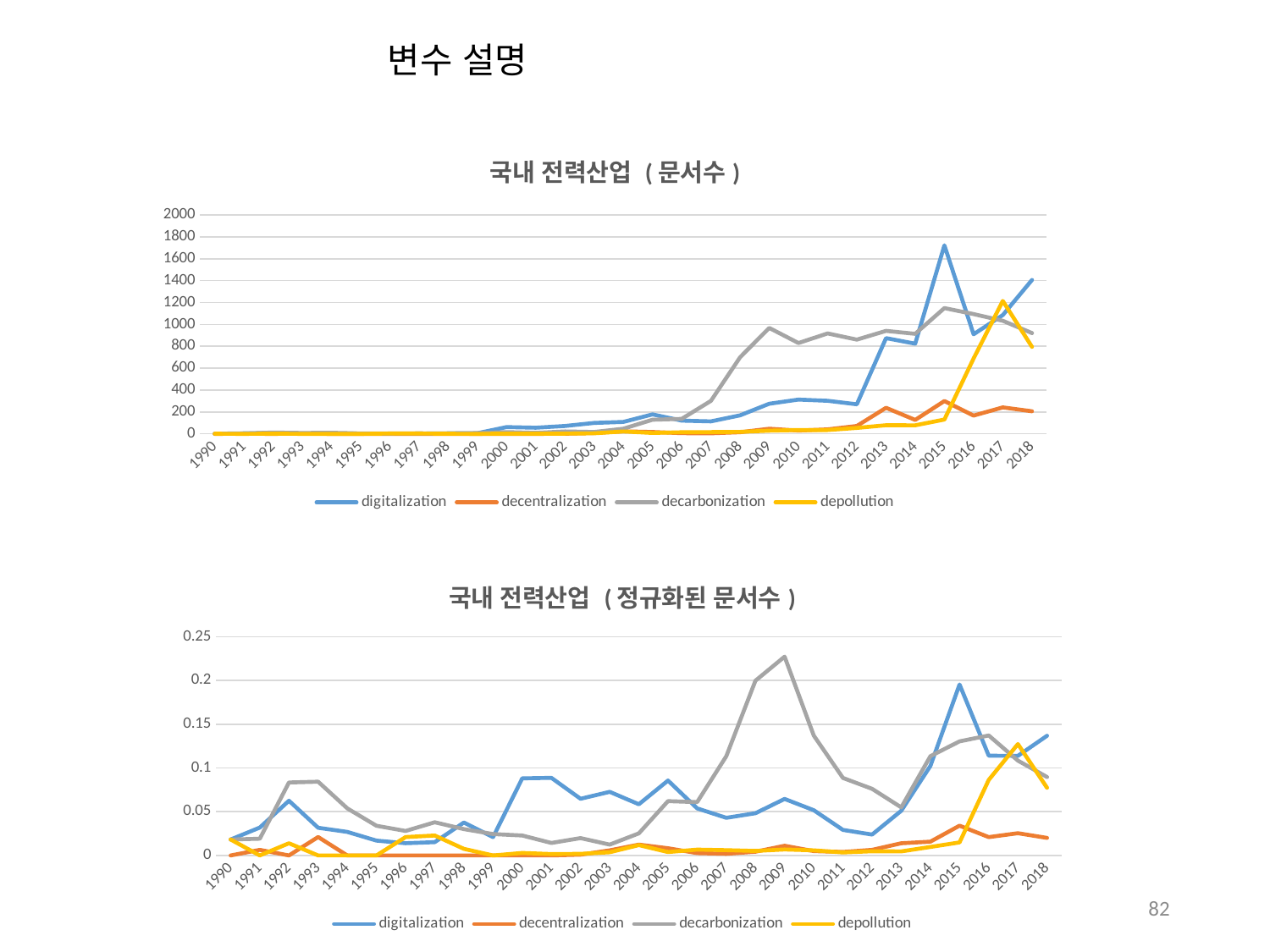

변수 설명

### Chart: 국내 전력산업 (문서수)

| Category | digitalization | decentralization | decarbonization | depollution |
|---|---|---|---|---|
| 1990 | 1.0 | 0.0 | 1.0 | 1.0 |
| 1991 | 5.0 | 1.0 | 3.0 | 0.0 |
| 1992 | 9.0 | 0.0 | 12.0 | 2.0 |
| 1993 | 3.0 | 2.0 | 8.0 | 0.0 |
| 1994 | 5.0 | 0.0 | 10.0 | 0.0 |
| 1995 | 2.0 | 0.0 | 4.0 | 0.0 |
| 1996 | 2.0 | 0.0 | 4.0 | 3.0 |
| 1997 | 2.0 | 0.0 | 5.0 | 3.0 |
| 1998 | 5.0 | 0.0 | 4.0 | 1.0 |
| 1999 | 6.0 | 0.0 | 7.0 | 0.0 |
| 2000 | 62.0 | 0.0 | 16.0 | 2.0 |
| 2001 | 56.0 | 0.0 | 9.0 | 1.0 |
| 2002 | 72.0 | 1.0 | 22.0 | 2.0 |
| 2003 | 100.0 | 8.0 | 17.0 | 5.0 |
| 2004 | 109.0 | 23.0 | 47.0 | 22.0 |
| 2005 | 178.0 | 17.0 | 129.0 | 8.0 |
| 2006 | 121.0 | 6.0 | 137.0 | 15.0 |
| 2007 | 114.0 | 5.0 | 301.0 | 16.0 |
| 2008 | 169.0 | 15.0 | 700.0 | 18.0 |
| 2009 | 275.0 | 47.0 | 968.0 | 29.0 |
| 2010 | 313.0 | 30.0 | 830.0 | 35.0 |
| 2011 | 302.0 | 41.0 | 918.0 | 35.0 |
| 2012 | 270.0 | 72.0 | 861.0 | 54.0 |
| 2013 | 875.0 | 238.0 | 941.0 | 79.0 |
| 2014 | 824.0 | 127.0 | 914.0 | 78.0 |
| 2015 | 1723.0 | 300.0 | 1150.0 | 131.0 |
| 2016 | 910.0 | 167.0 | 1095.0 | 689.0 |
| 2017 | 1086.0 | 242.0 | 1034.0 | 1215.0 |
| 2018 | 1407.0 | 206.0 | 921.0 | 795.0 |

### Chart: 국내 전력산업 (정규화된 문서수)

| Category | digitalization | decentralization | decarbonization | depollution |
|---|---|---|---|---|
| 1990 | 0.018181818 | 0.0 | 0.018181818 | 0.018181818 |
| 1991 | 0.031847134 | 0.006369427 | 0.01910828 | 0.0 |
| 1992 | 0.0625 | 0.0 | 0.083333333 | 0.013888889 |
| 1993 | 0.031578947 | 0.021052632 | 0.084210526 | 0.0 |
| 1994 | 0.02688172 | 0.0 | 0.053763441 | 0.0 |
| 1995 | 0.016949153 | 0.0 | 0.033898305 | 0.0 |
| 1996 | 0.013986014 | 0.0 | 0.027972028 | 0.020979021 |
| 1997 | 0.015151515 | 0.0 | 0.037878788 | 0.022727273 |
| 1998 | 0.037593985 | 0.0 | 0.030075188 | 0.007518797 |
| 1999 | 0.020905923 | 0.0 | 0.024390244 | 0.0 |
| 2000 | 0.088068182 | 0.0 | 0.022727273 | 0.002840909 |
| 2001 | 0.088607595 | 0.0 | 0.014240506 | 0.001582278 |
| 2002 | 0.064690027 | 0.000898473 | 0.019766397 | 0.001796945 |
| 2003 | 0.072621641 | 0.005809731 | 0.012345679 | 0.003631082 |
| 2004 | 0.05844504 | 0.01233244 | 0.025201072 | 0.011796247 |
| 2005 | 0.085576923 | 0.008173077 | 0.062019231 | 0.003846154 |
| 2006 | 0.053777778 | 0.002666667 | 0.060888889 | 0.006666667 |
| 2007 | 0.042937853 | 0.001883239 | 0.113370998 | 0.006026365 |
| 2008 | 0.04820308 | 0.00427838 | 0.19965773 | 0.005134056 |
| 2009 | 0.064523698 | 0.011027687 | 0.227123416 | 0.006804317 |
| 2010 | 0.051641643 | 0.004949678 | 0.136941099 | 0.005774625 |
| 2011 | 0.029128086 | 0.003954475 | 0.088541667 | 0.003375772 |
| 2012 | 0.02386213 | 0.006363235 | 0.076093681 | 0.004772426 |
| 2013 | 0.051026359 | 0.01387917 | 0.054875204 | 0.004606951 |
| 2014 | 0.102220568 | 0.015754869 | 0.113385436 | 0.009676219 |
| 2015 | 0.195351474 | 0.034013605 | 0.130385488 | 0.014852608 |
| 2016 | 0.113949411 | 0.020911595 | 0.137114951 | 0.086275983 |
| 2017 | 0.113764928 | 0.025350932 | 0.10831762 | 0.127278441 |
| 2018 | 0.136787867 | 0.020027221 | 0.089539179 | 0.07728952 |
82